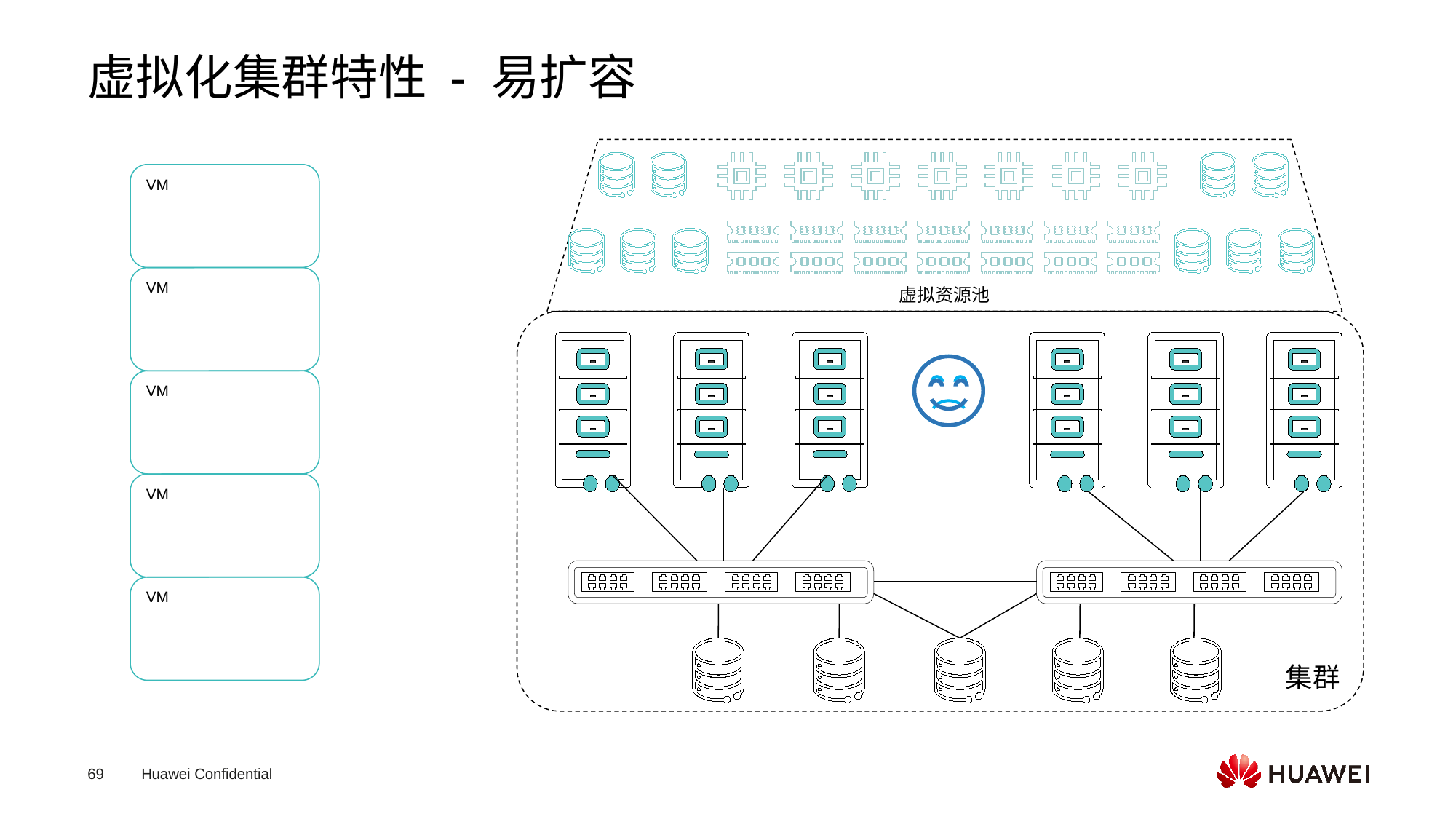

# 虚拟化集群特性 - 易扩容
虚拟资源池

VM

VM
集群

VM
VM

VM